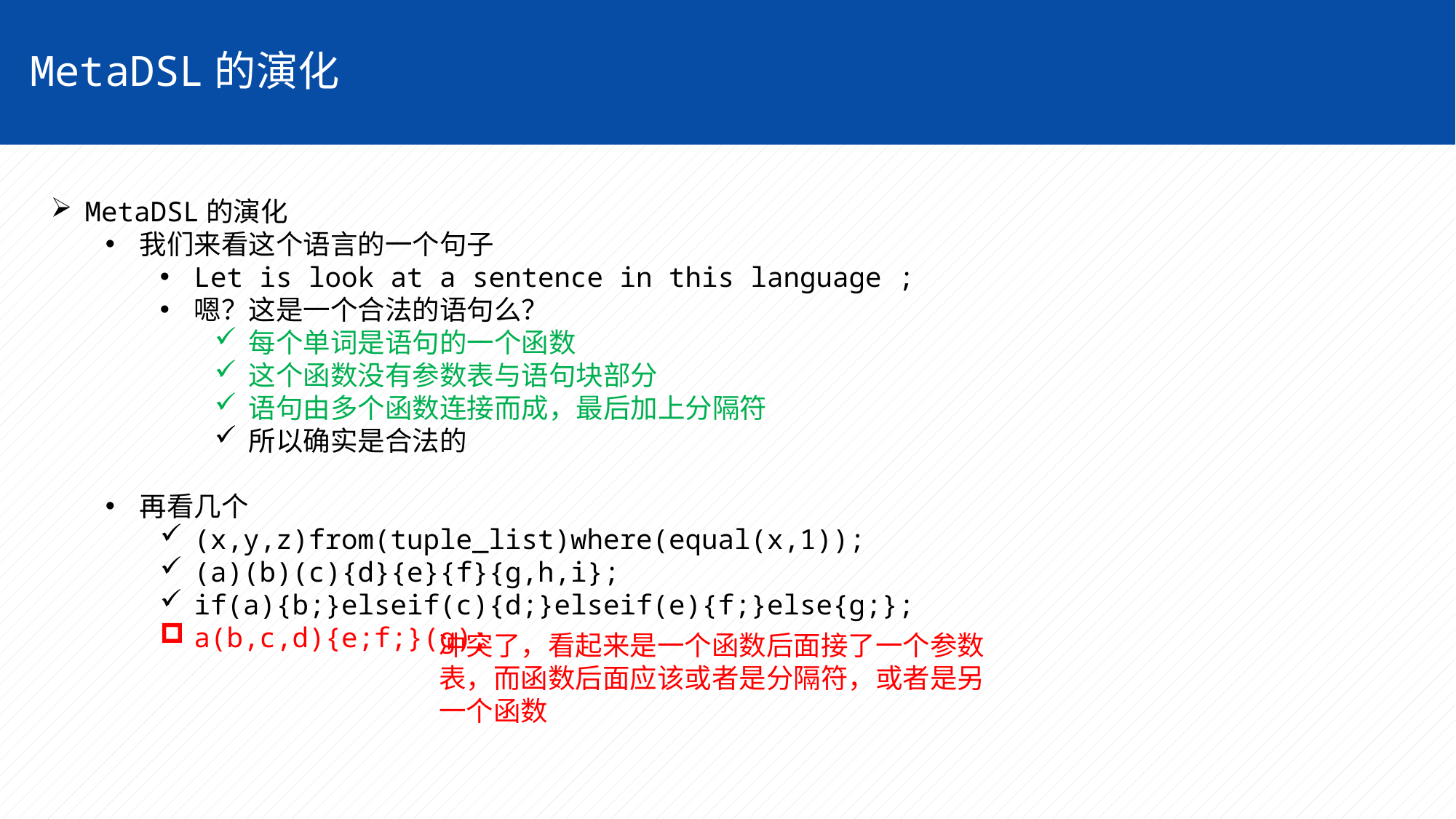

MetaDSL的演化
MetaDSL的演化
我们来看这个语言的一个句子
Let is look at a sentence in this language ;
嗯？这是一个合法的语句么？
每个单词是语句的一个函数
这个函数没有参数表与语句块部分
语句由多个函数连接而成，最后加上分隔符
所以确实是合法的

再看几个
(x,y,z)from(tuple_list)where(equal(x,1));
(a)(b)(c){d}{e}{f}{g,h,i};
if(a){b;}elseif(c){d;}elseif(e){f;}else{g;};
a(b,c,d){e;f;}(g);

冲突了，看起来是一个函数后面接了一个参数表，而函数后面应该或者是分隔符，或者是另一个函数